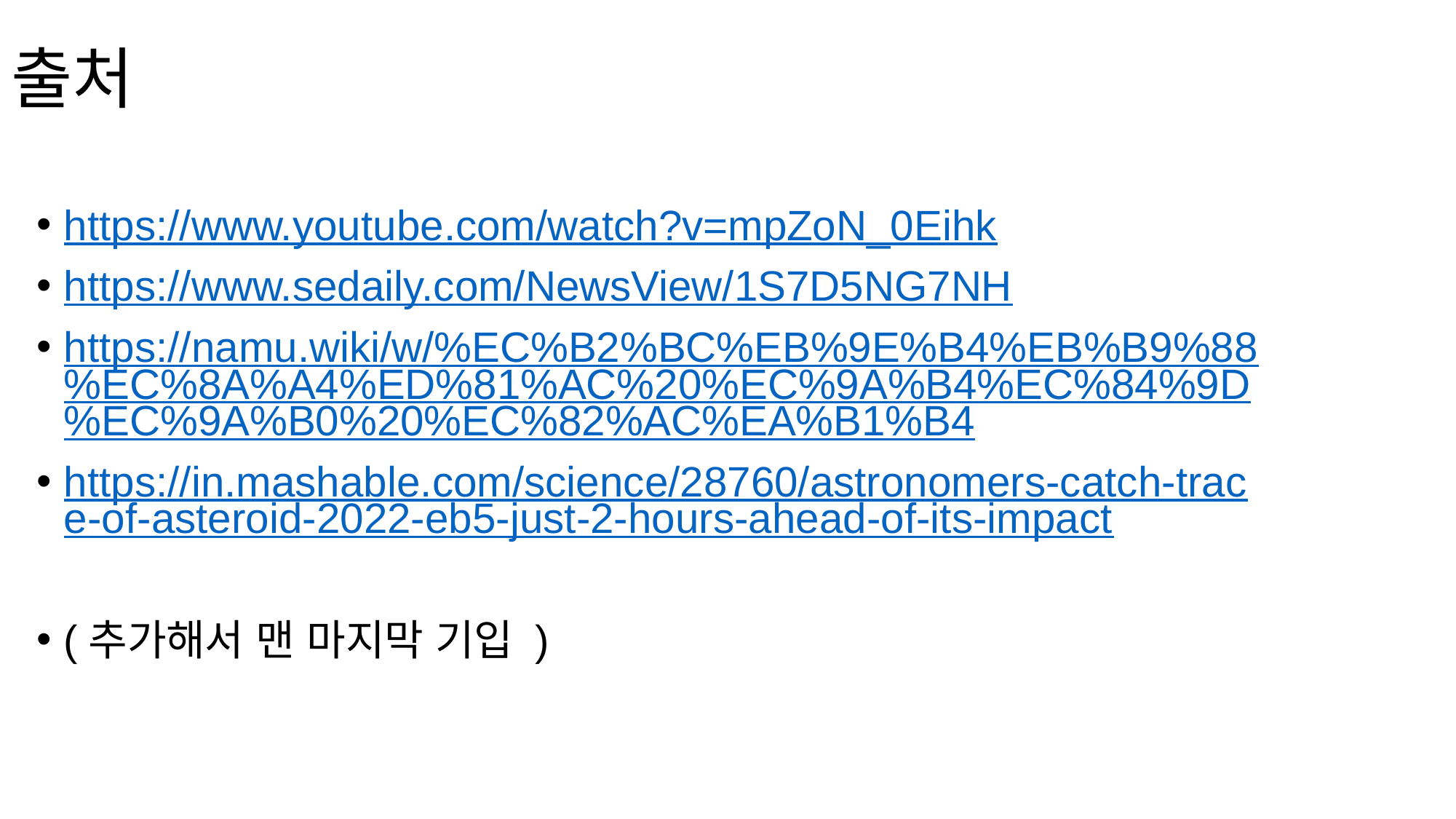

# 출처
https://www.youtube.com/watch?v=mpZoN_0Eihk
https://www.sedaily.com/NewsView/1S7D5NG7NH
https://namu.wiki/w/%EC%B2%BC%EB%9E%B4%EB%B9%88%EC%8A%A4%ED%81%AC%20%EC%9A%B4%EC%84%9D%EC%9A%B0%20%EC%82%AC%EA%B1%B4
https://in.mashable.com/science/28760/astronomers-catch-trace-of-asteroid-2022-eb5-just-2-hours-ahead-of-its-impact

(추가해서 맨 마지막 기입 )